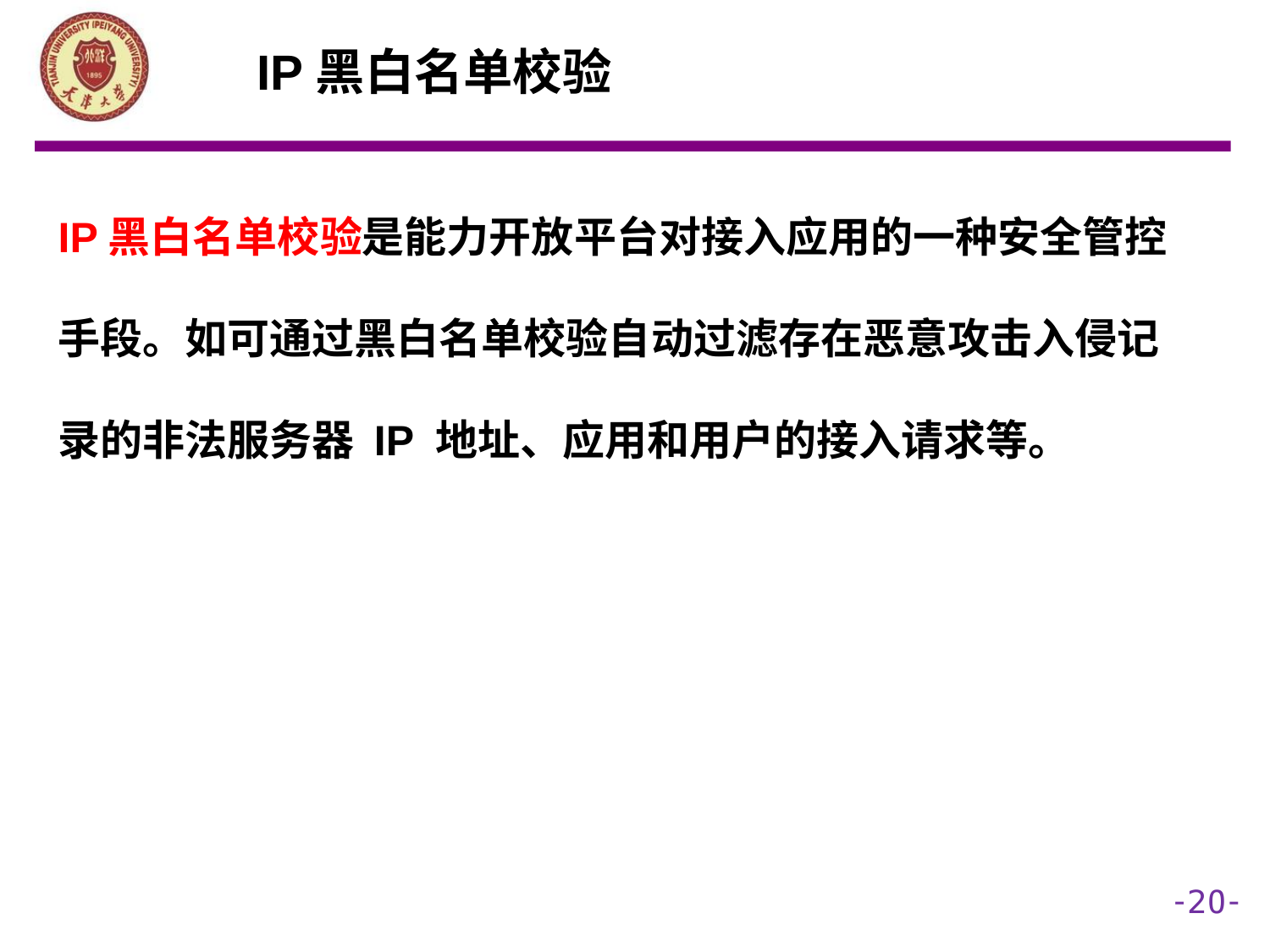

IP黑白名单校验
IP黑白名单校验是能力开放平台对接入应用的一种安全管控手段。如可通过黑白名单校验自动过滤存在恶意攻击入侵记录的非法服务器 IP 地址、应用和用户的接入请求等。